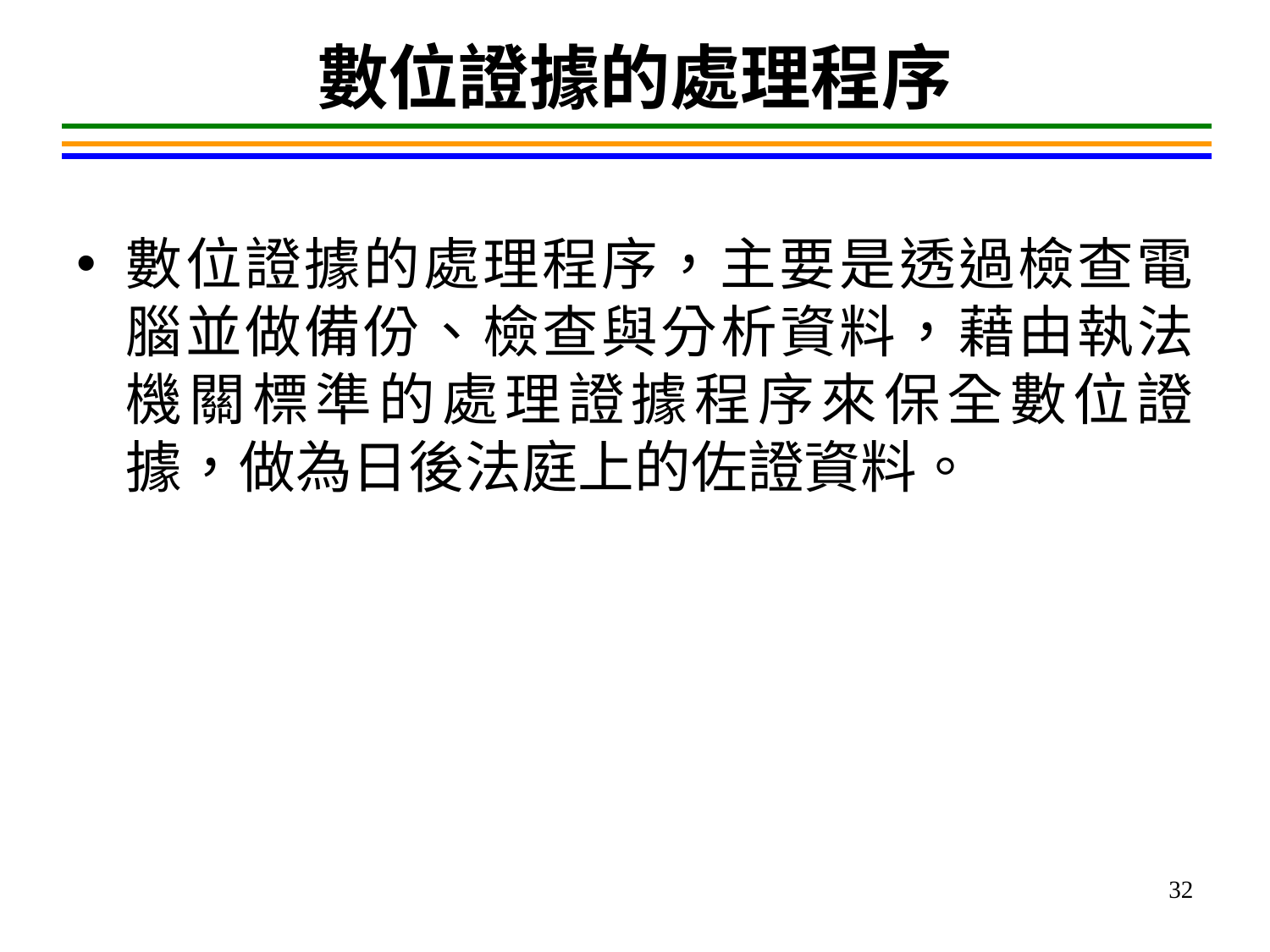

# 數位證據的處理程序
數位證據的處理程序，主要是透過檢查電腦並做備份、檢查與分析資料，藉由執法機關標準的處理證據程序來保全數位證據，做為日後法庭上的佐證資料。
32